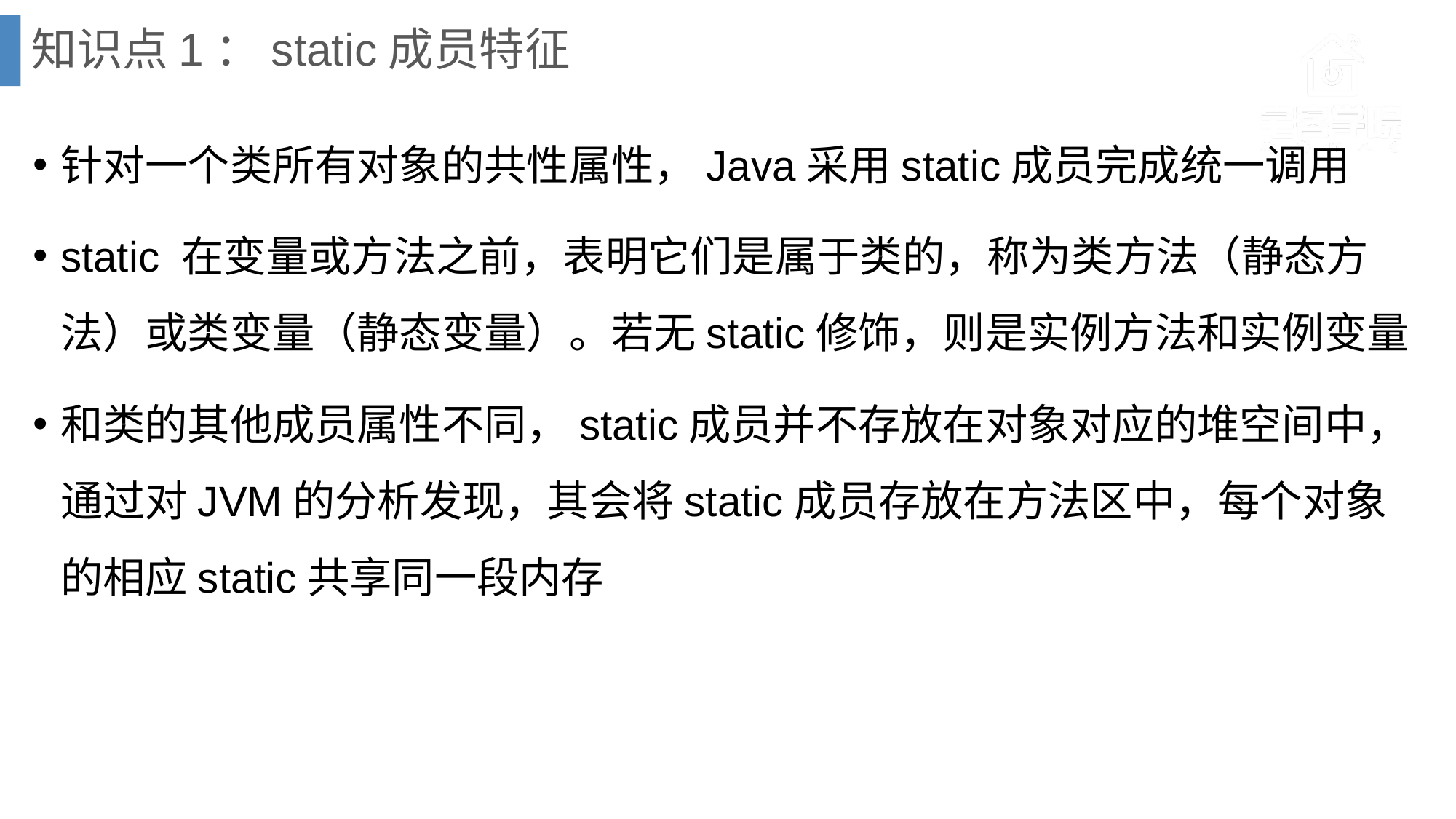

# 知识点1：static成员特征
针对一个类所有对象的共性属性，Java采用static成员完成统一调用
static 在变量或方法之前，表明它们是属于类的，称为类方法（静态方法）或类变量（静态变量）。若无static修饰，则是实例方法和实例变量
和类的其他成员属性不同，static成员并不存放在对象对应的堆空间中，通过对JVM的分析发现，其会将static成员存放在方法区中，每个对象的相应static共享同一段内存